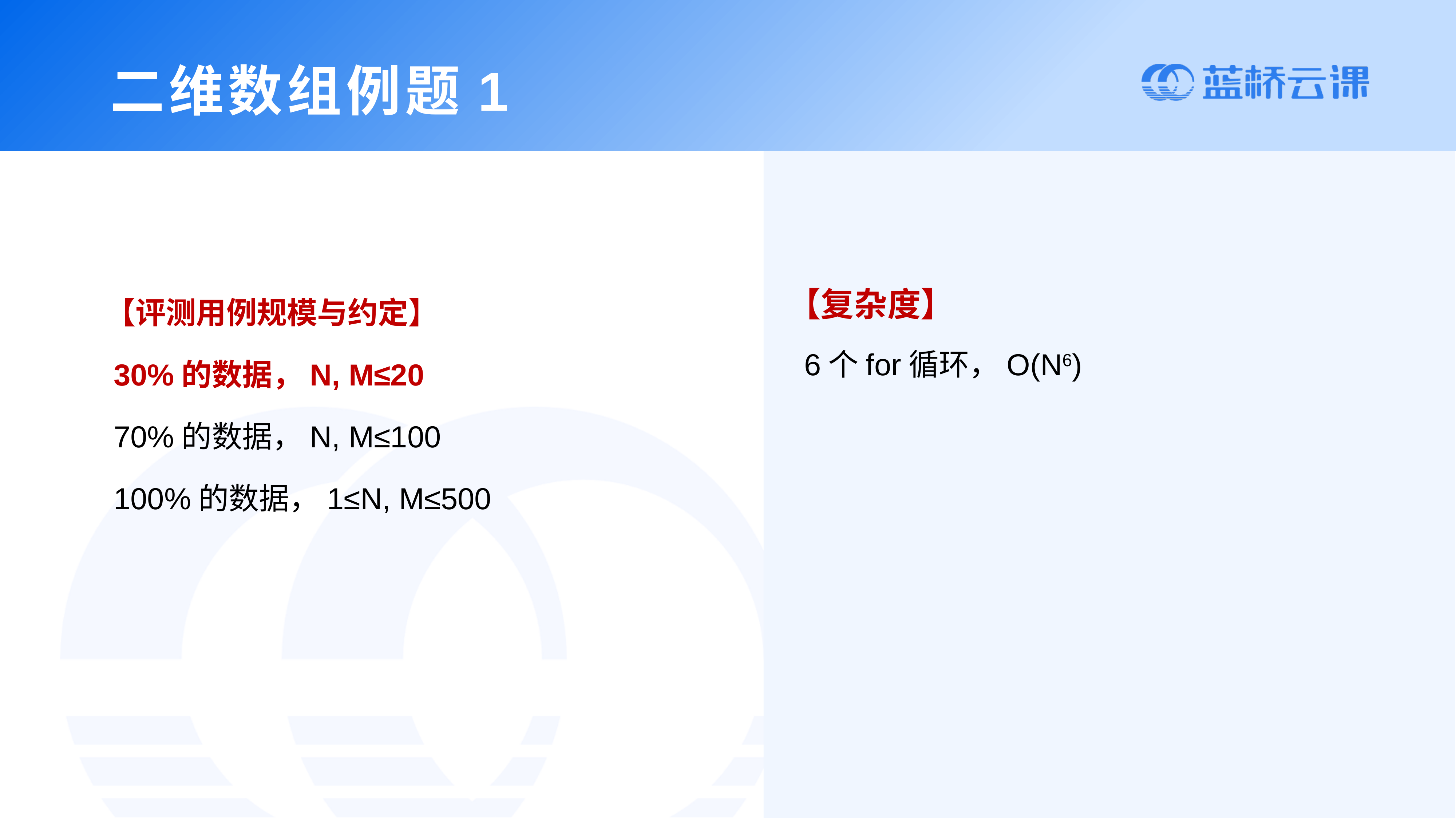

二维数组例题1
【复杂度】
  6个for循环，O(N6)
【评测用例规模与约定】
 30%的数据，N, M≤20
 70%的数据，N, M≤100
 100%的数据，1≤N, M≤500